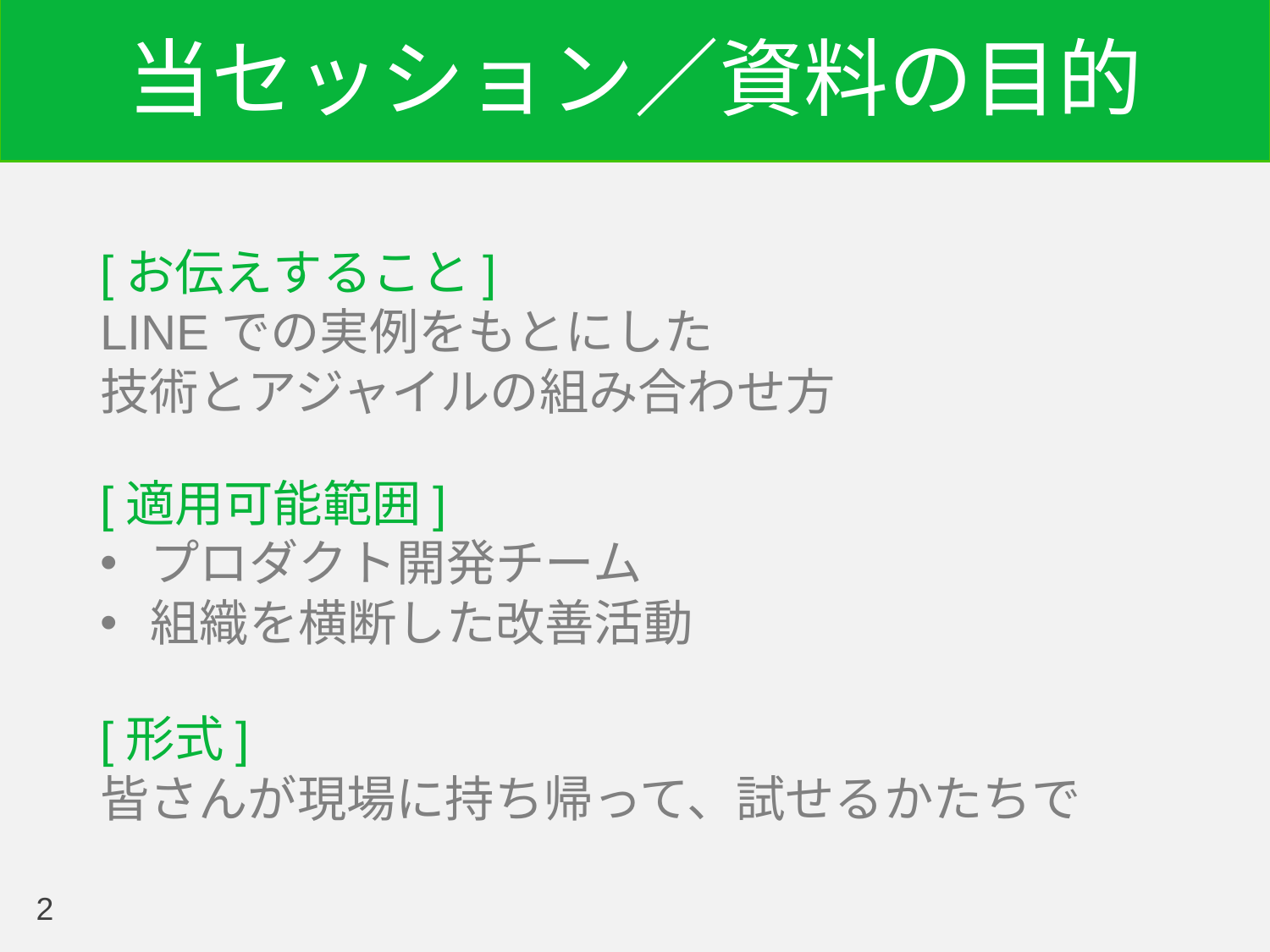

# 当セッション／資料の目的
[お伝えすること]
LINEでの実例をもとにした
技術とアジャイルの組み合わせ方
[適用可能範囲]
プロダクト開発チーム
組織を横断した改善活動
[形式]
皆さんが現場に持ち帰って、試せるかたちで
2